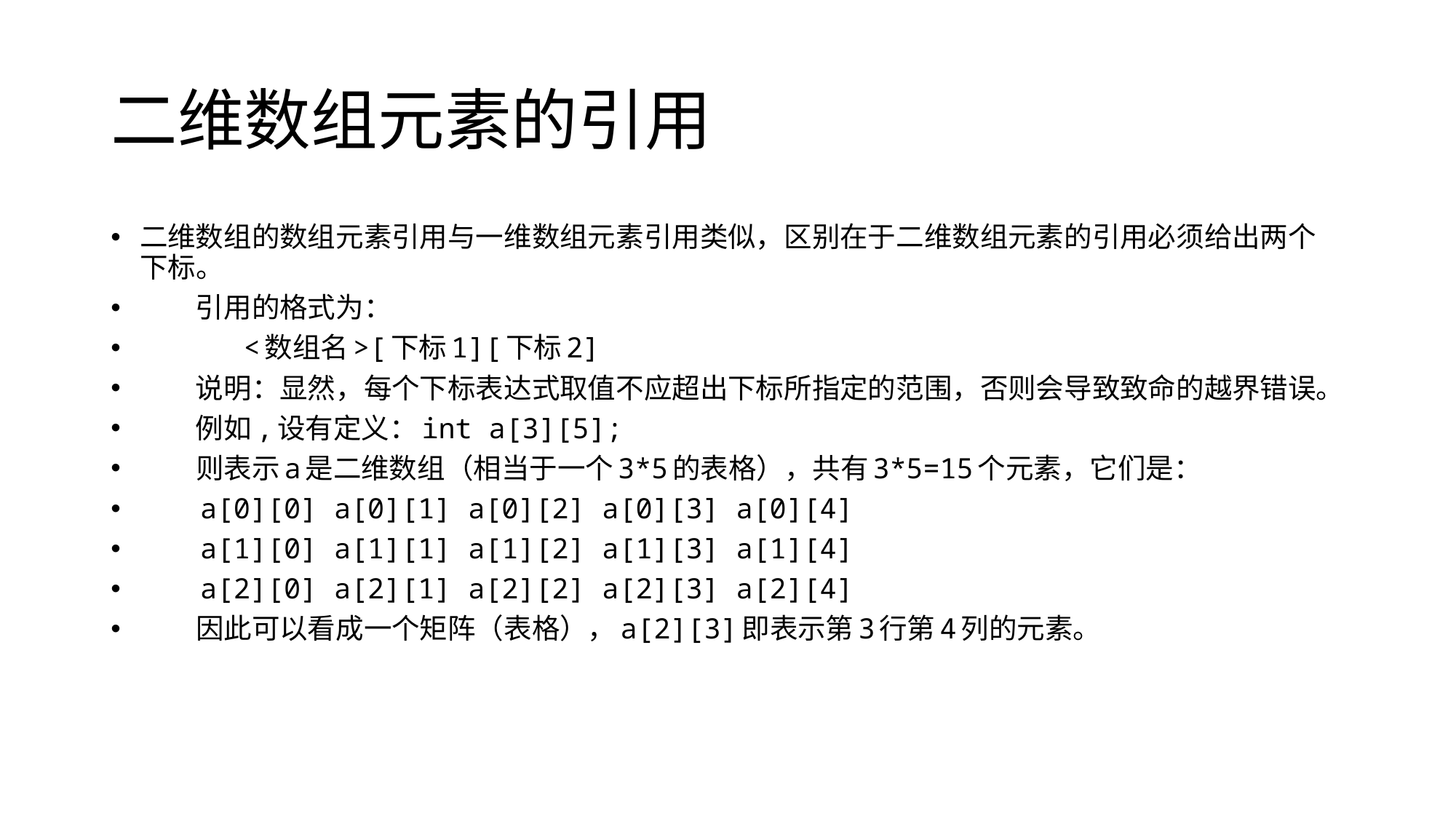

# 二维数组元素的引用
二维数组的数组元素引用与一维数组元素引用类似，区别在于二维数组元素的引用必须给出两个下标。
　　引用的格式为：
　　       <数组名>[下标1][下标2]
　　说明：显然，每个下标表达式取值不应超出下标所指定的范围，否则会导致致命的越界错误。
　　例如,设有定义：int a[3][5];
　　则表示a是二维数组（相当于一个3*5的表格），共有3*5=15个元素，它们是：
　　a[0][0] a[0][1] a[0][2] a[0][3] a[0][4]
　　a[1][0] a[1][1] a[1][2] a[1][3] a[1][4]
　　a[2][0] a[2][1] a[2][2] a[2][3] a[2][4]
　　因此可以看成一个矩阵（表格），a[2][3]即表示第3行第4列的元素。